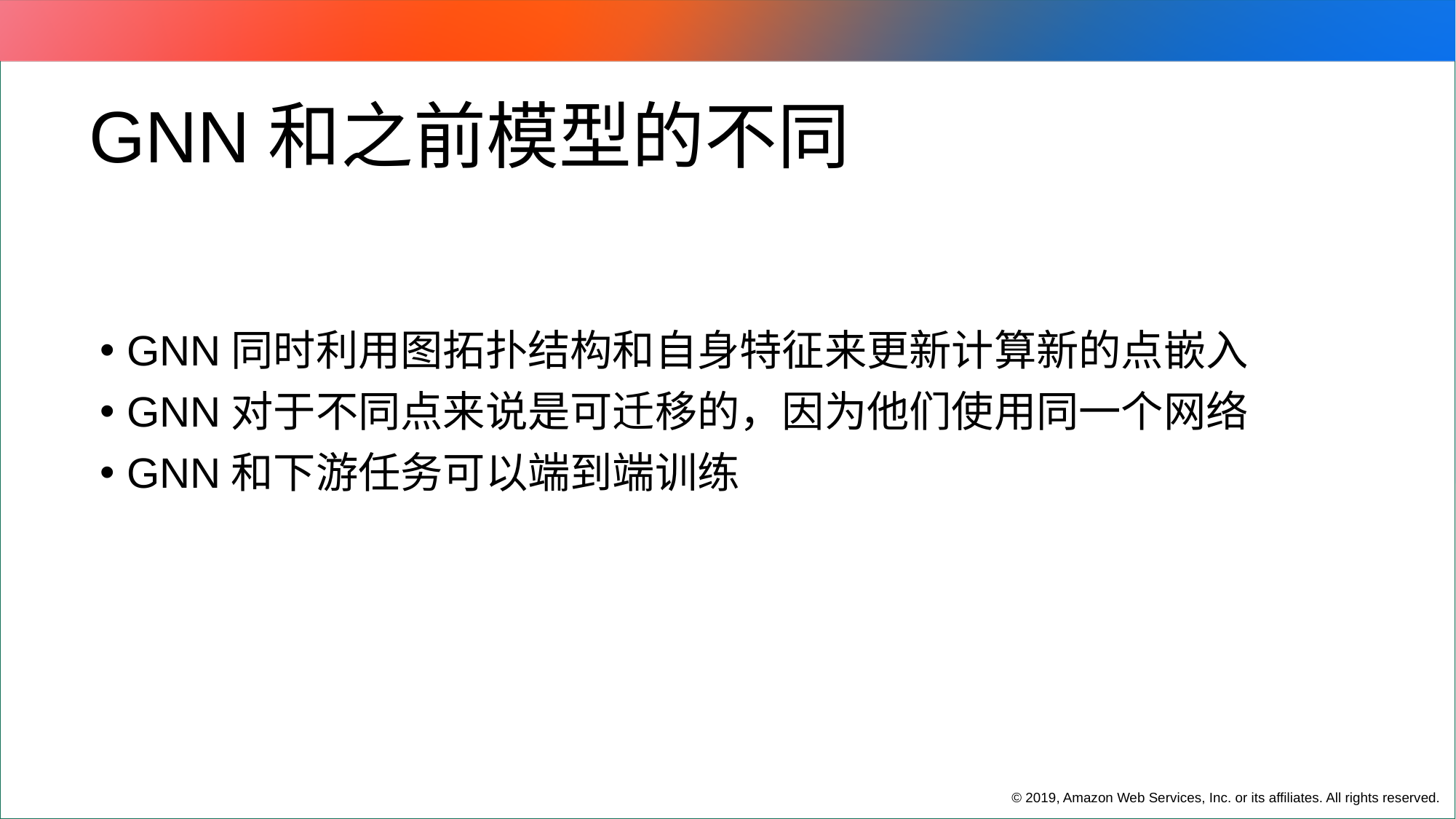

GNN和之前模型的不同
GNN同时利用图拓扑结构和自身特征来更新计算新的点嵌入
GNN对于不同点来说是可迁移的，因为他们使用同一个网络
GNN和下游任务可以端到端训练